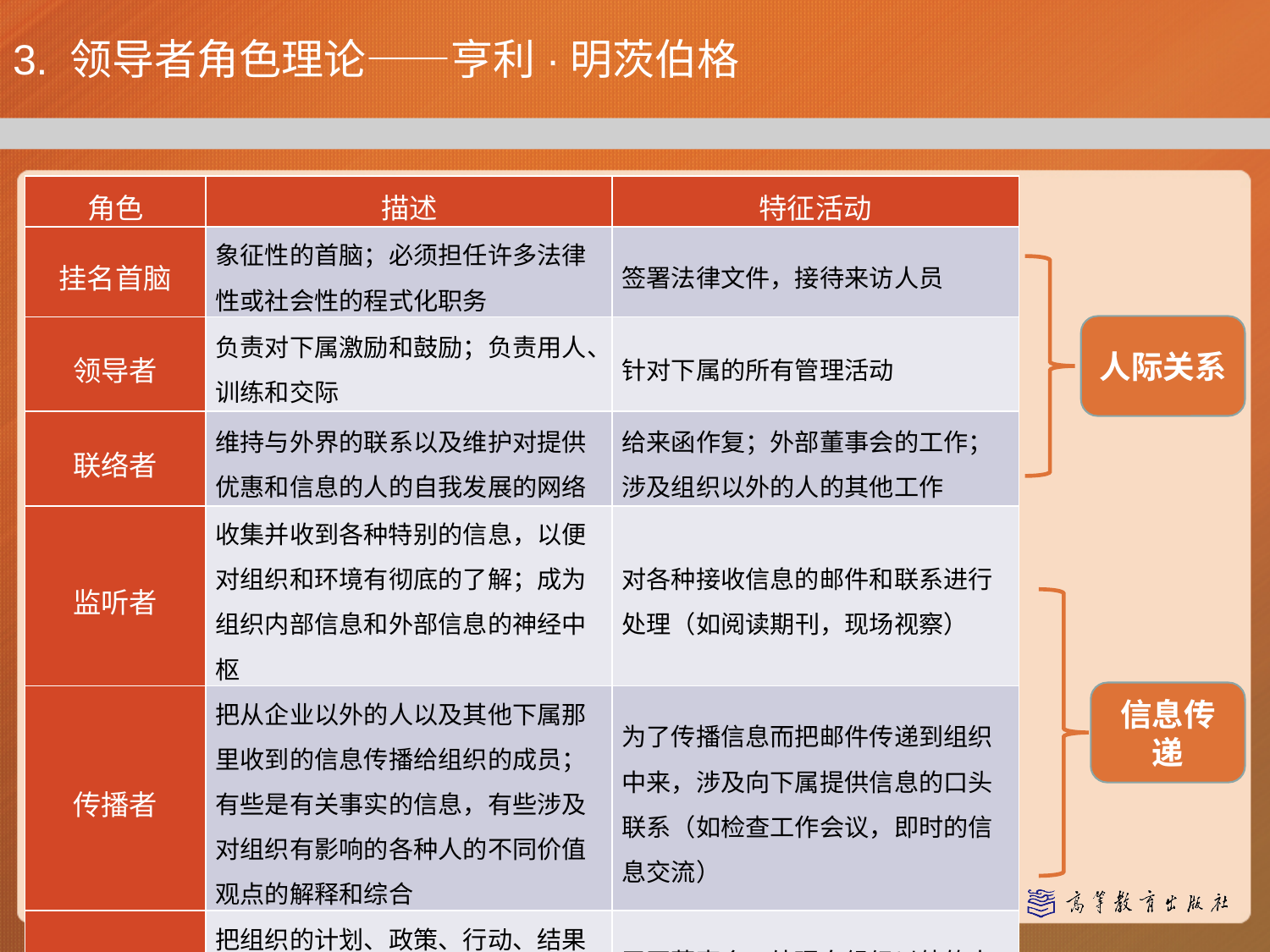

# 3. 领导者角色理论——亨利·明茨伯格
| 角色 | 描述 | 特征活动 |
| --- | --- | --- |
| 挂名首脑 | 象征性的首脑；必须担任许多法律性或社会性的程式化职务 | 签署法律文件，接待来访人员 |
| 领导者 | 负责对下属激励和鼓励；负责用人、训练和交际 | 针对下属的所有管理活动 |
| 联络者 | 维持与外界的联系以及维护对提供优惠和信息的人的自我发展的网络 | 给来函作复；外部董事会的工作；涉及组织以外的人的其他工作 |
| 监听者 | 收集并收到各种特别的信息，以便对组织和环境有彻底的了解；成为组织内部信息和外部信息的神经中枢 | 对各种接收信息的邮件和联系进行处理（如阅读期刊，现场视察） |
| 传播者 | 把从企业以外的人以及其他下属那里收到的信息传播给组织的成员；有些是有关事实的信息，有些涉及对组织有影响的各种人的不同价值观点的解释和综合 | 为了传播信息而把邮件传递到组织中来，涉及向下属提供信息的口头联系（如检查工作会议，即时的信息交流） |
| 发言人 | 把组织的计划、政策、行动、结果等信息传递给组织以外的人；为组织所在产业部门的专家提供服务 | 召开董事会，处理向组织以外的人传递信息的邮件 |

人际关系

信息传递